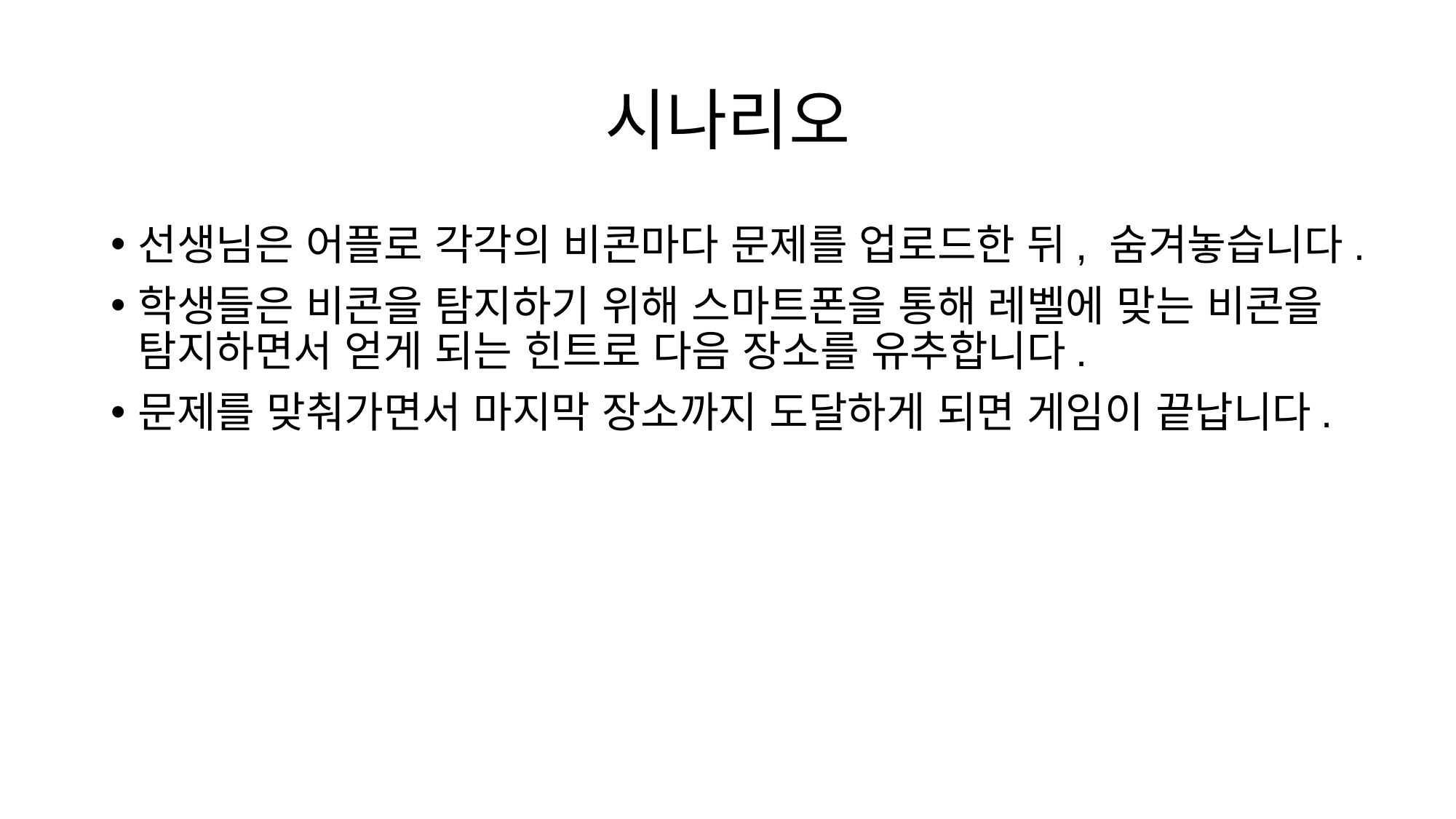

# 시나리오
선생님은 어플로 각각의 비콘마다 문제를 업로드한 뒤, 숨겨놓습니다.
학생들은 비콘을 탐지하기 위해 스마트폰을 통해 레벨에 맞는 비콘을 탐지하면서 얻게 되는 힌트로 다음 장소를 유추합니다.
문제를 맞춰가면서 마지막 장소까지 도달하게 되면 게임이 끝납니다.